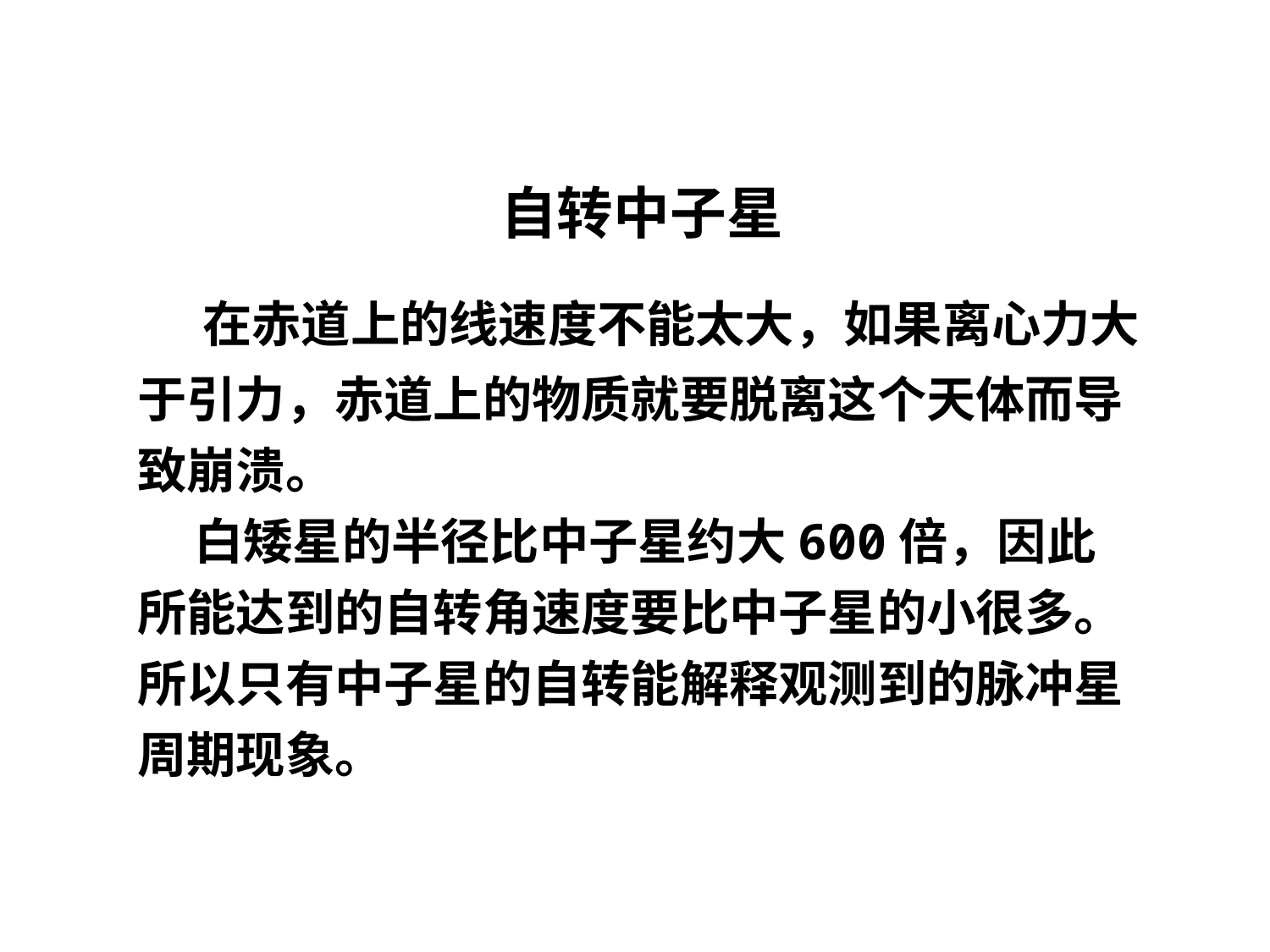

自转中子星
   在赤道上的线速度不能太大，如果离心力大于引力，赤道上的物质就要脱离这个天体而导致崩溃。
    白矮星的半径比中子星约大600倍，因此所能达到的自转角速度要比中子星的小很多。所以只有中子星的自转能解释观测到的脉冲星周期现象。